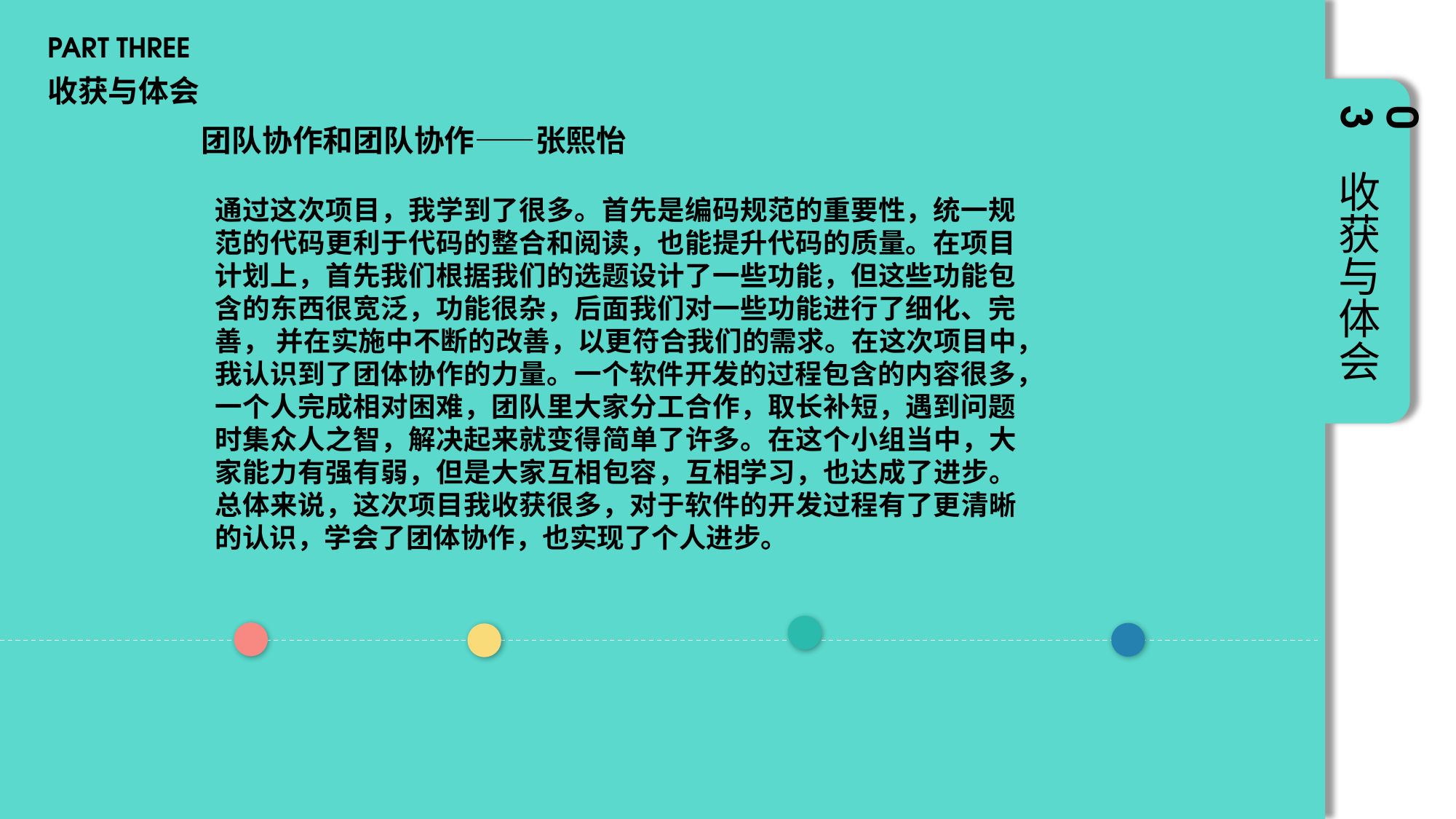

PART THREE
收获与体会
03
团队协作和团队协作——张熙怡
收获与体会
通过这次项目，我学到了很多。首先是编码规范的重要性，统一规范的代码更利于代码的整合和阅读，也能提升代码的质量。在项目计划上，首先我们根据我们的选题设计了一些功能，但这些功能包含的东西很宽泛，功能很杂，后面我们对一些功能进行了细化、完善， 并在实施中不断的改善，以更符合我们的需求。在这次项目中，我认识到了团体协作的力量。一个软件开发的过程包含的内容很多，一个人完成相对困难，团队里大家分工合作，取长补短，遇到问题时集众人之智，解决起来就变得简单了许多。在这个小组当中，大家能力有强有弱，但是大家互相包容，互相学习，也达成了进步。总体来说，这次项目我收获很多，对于软件的开发过程有了更清晰的认识，学会了团体协作，也实现了个人进步。